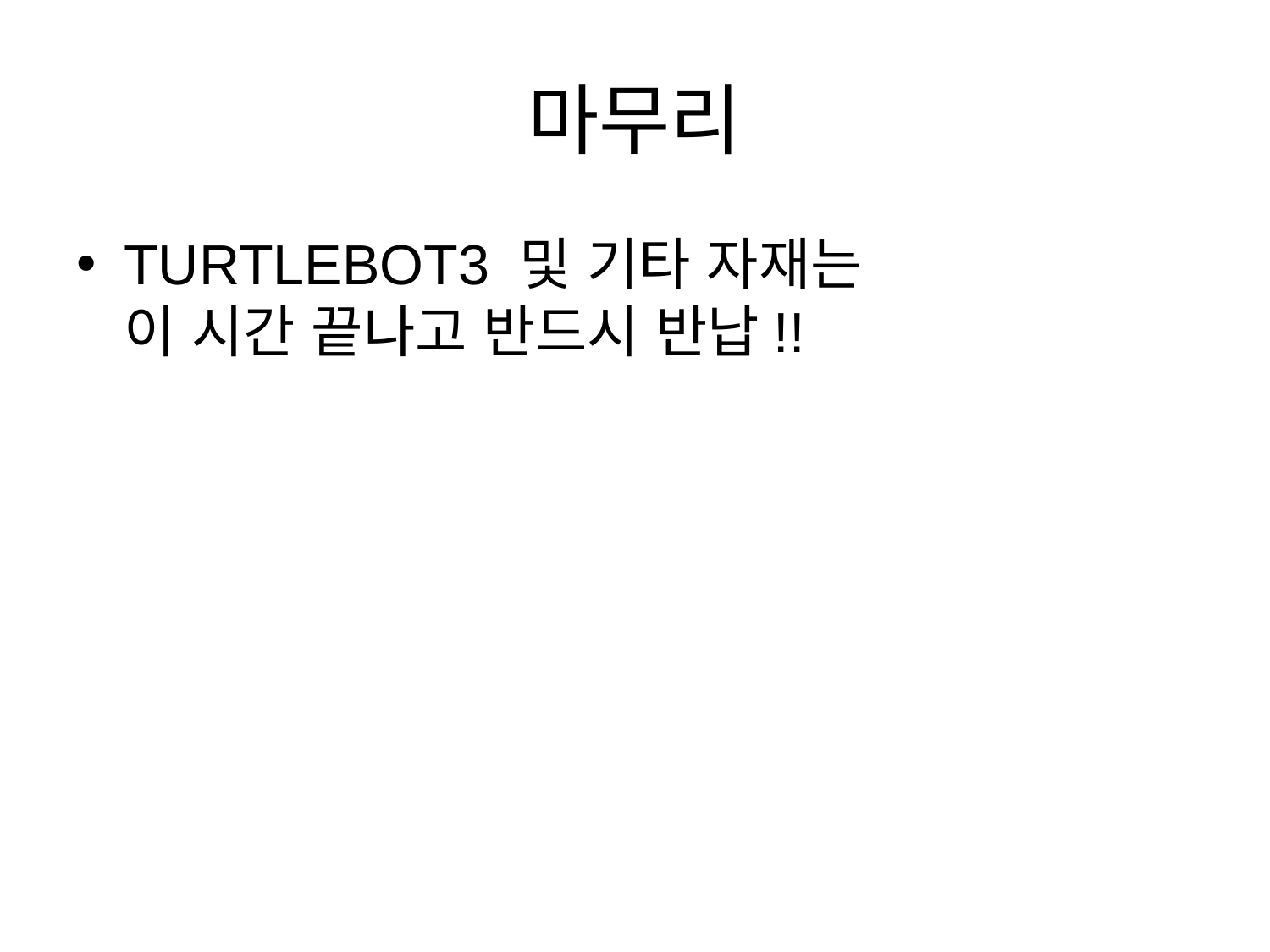

# 마무리
TURTLEBOT3 및 기타 자재는
이 시간 끝나고 반드시 반납!!